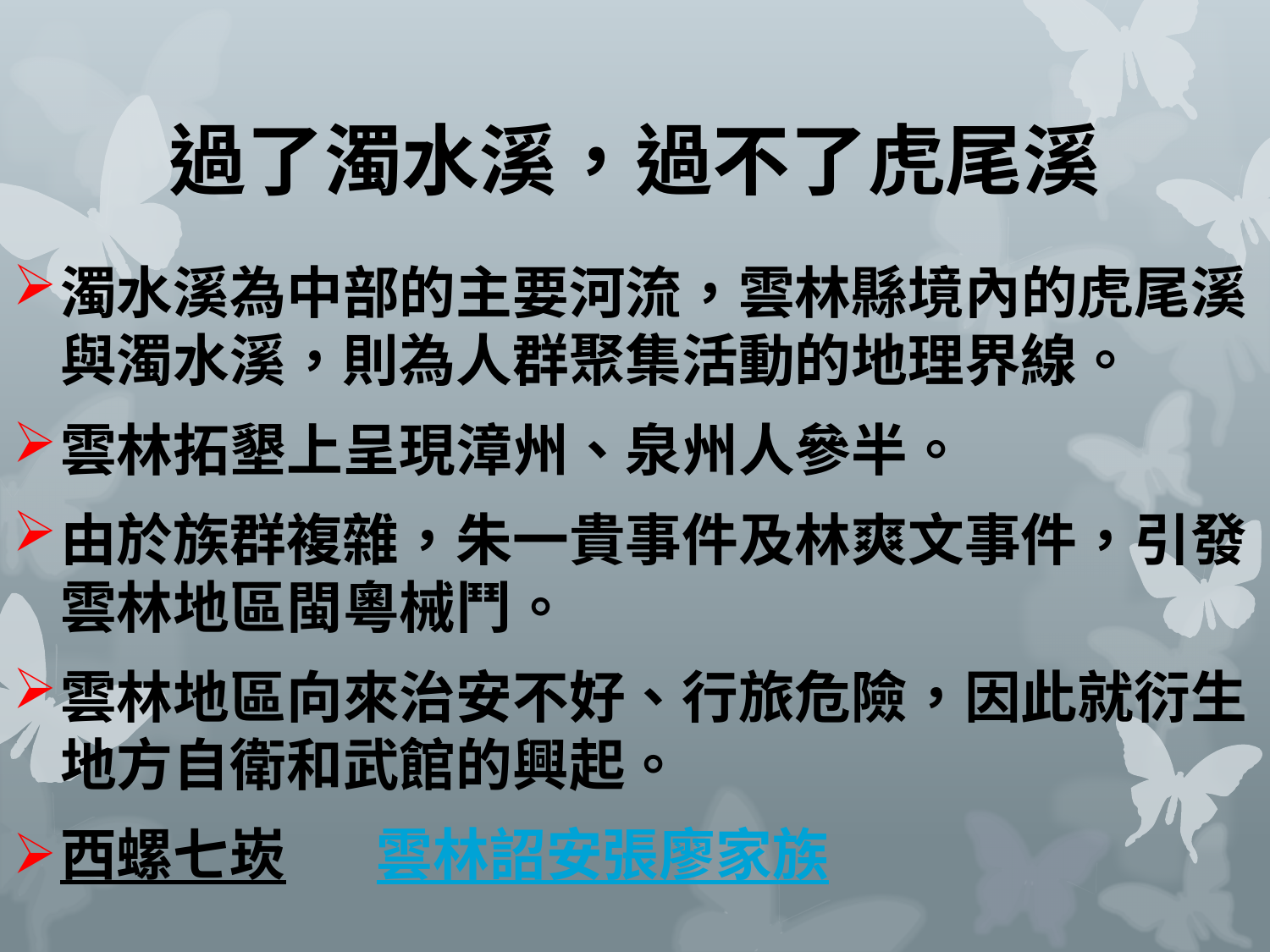

# 過了濁水溪，過不了虎尾溪
濁水溪為中部的主要河流，雲林縣境內的虎尾溪與濁水溪，則為人群聚集活動的地理界線。
雲林拓墾上呈現漳州、泉州人參半。
由於族群複雜，朱一貴事件及林爽文事件，引發雲林地區閩粵械鬥。
雲林地區向來治安不好、行旅危險，因此就衍生地方自衛和武館的興起。
西螺七崁       雲林詔安張廖家族